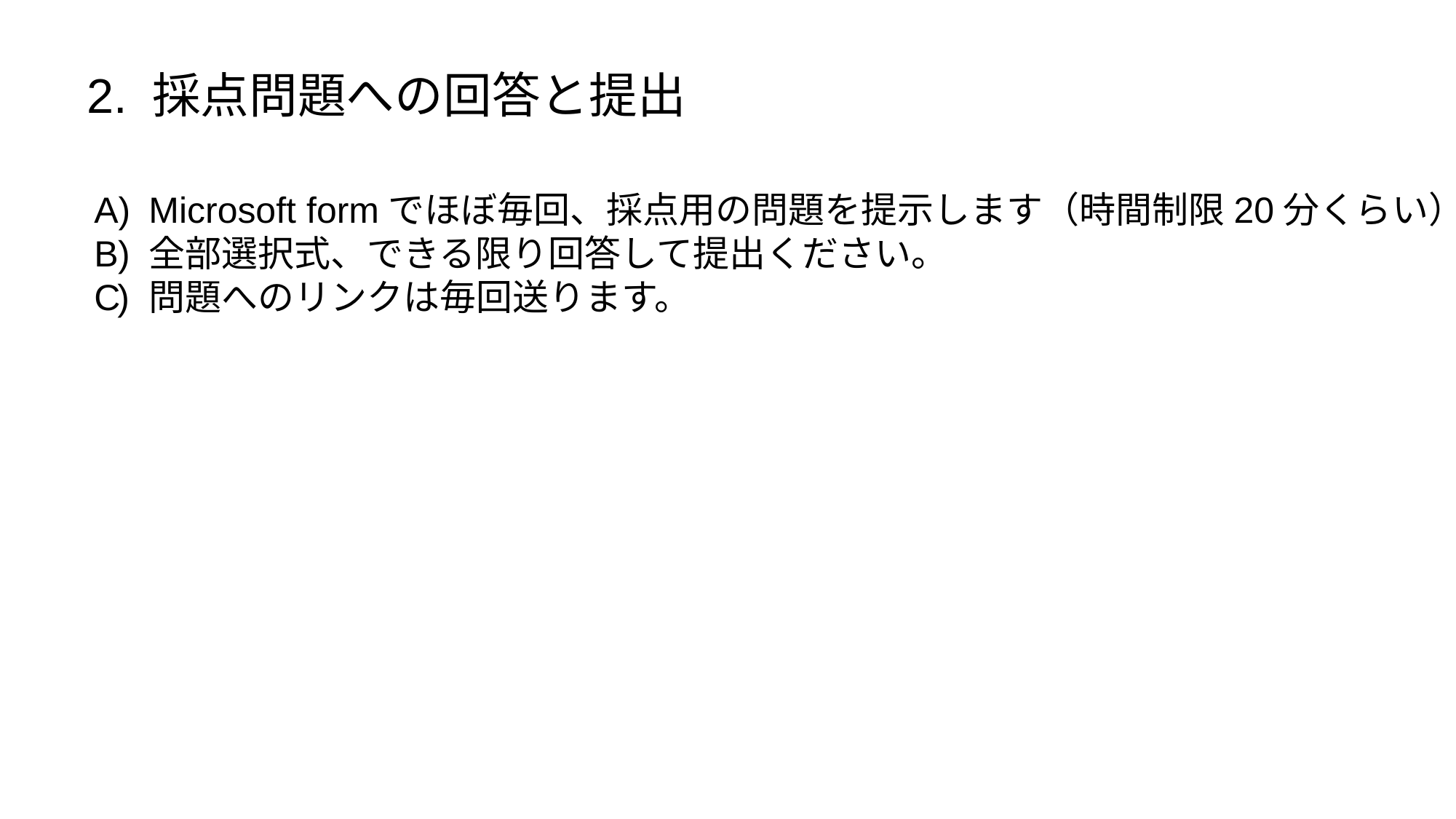

2. 採点問題への回答と提出
Microsoft formでほぼ毎回、採点用の問題を提示します（時間制限20分くらい）
全部選択式、できる限り回答して提出ください。
問題へのリンクは毎回送ります。